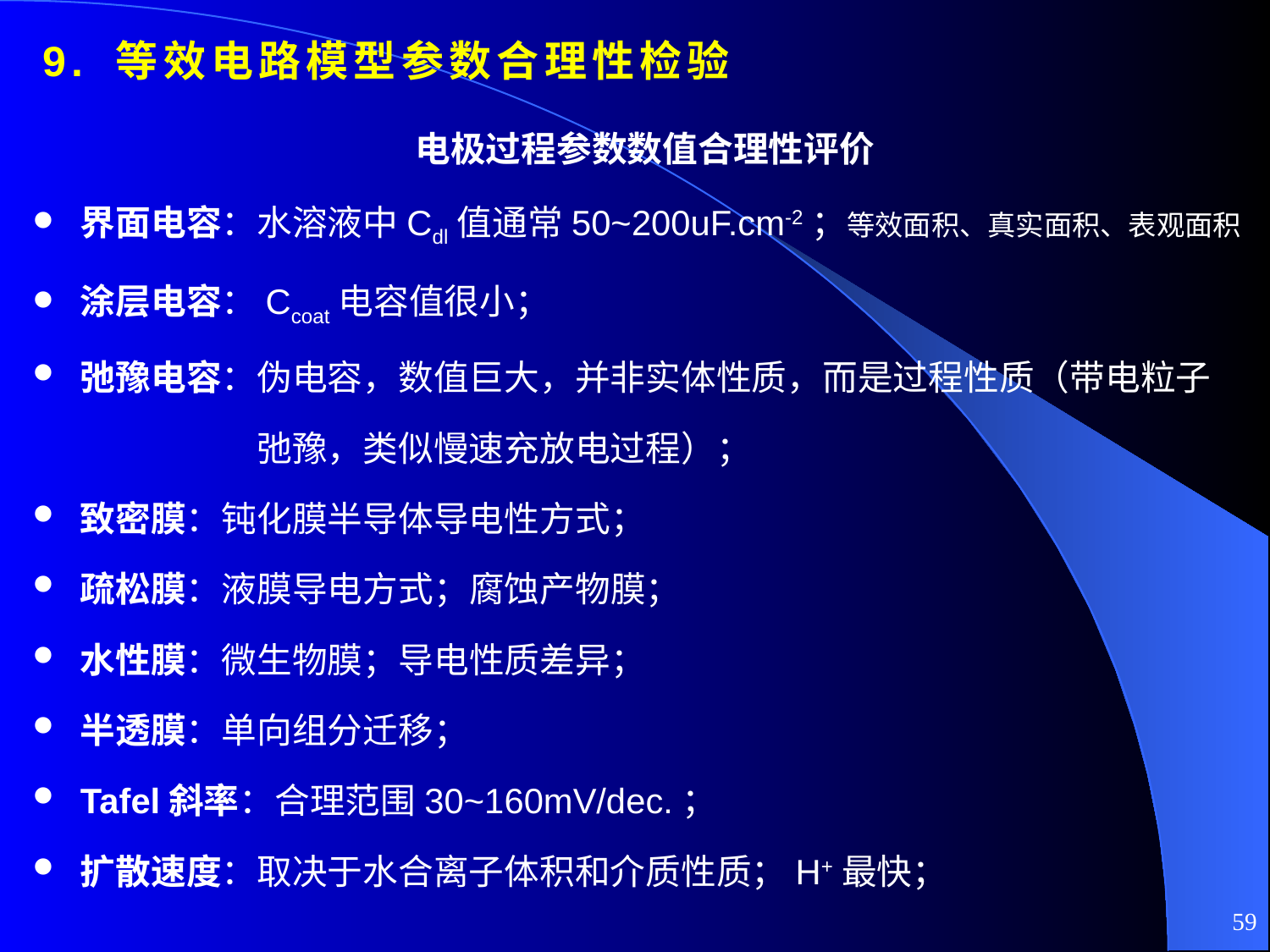

# 9. 等效电路模型参数合理性检验
电极过程参数数值合理性评价
界面电容：水溶液中Cdl值通常50~200uF.cm-2；等效面积、真实面积、表观面积
涂层电容：Ccoat电容值很小；
弛豫电容：伪电容，数值巨大，并非实体性质，而是过程性质（带电粒子
弛豫，类似慢速充放电过程）；
致密膜：钝化膜半导体导电性方式；
疏松膜：液膜导电方式；腐蚀产物膜；
水性膜：微生物膜；导电性质差异；
半透膜：单向组分迁移；
Tafel斜率：合理范围30~160mV/dec.；
扩散速度：取决于水合离子体积和介质性质；H+最快；
59